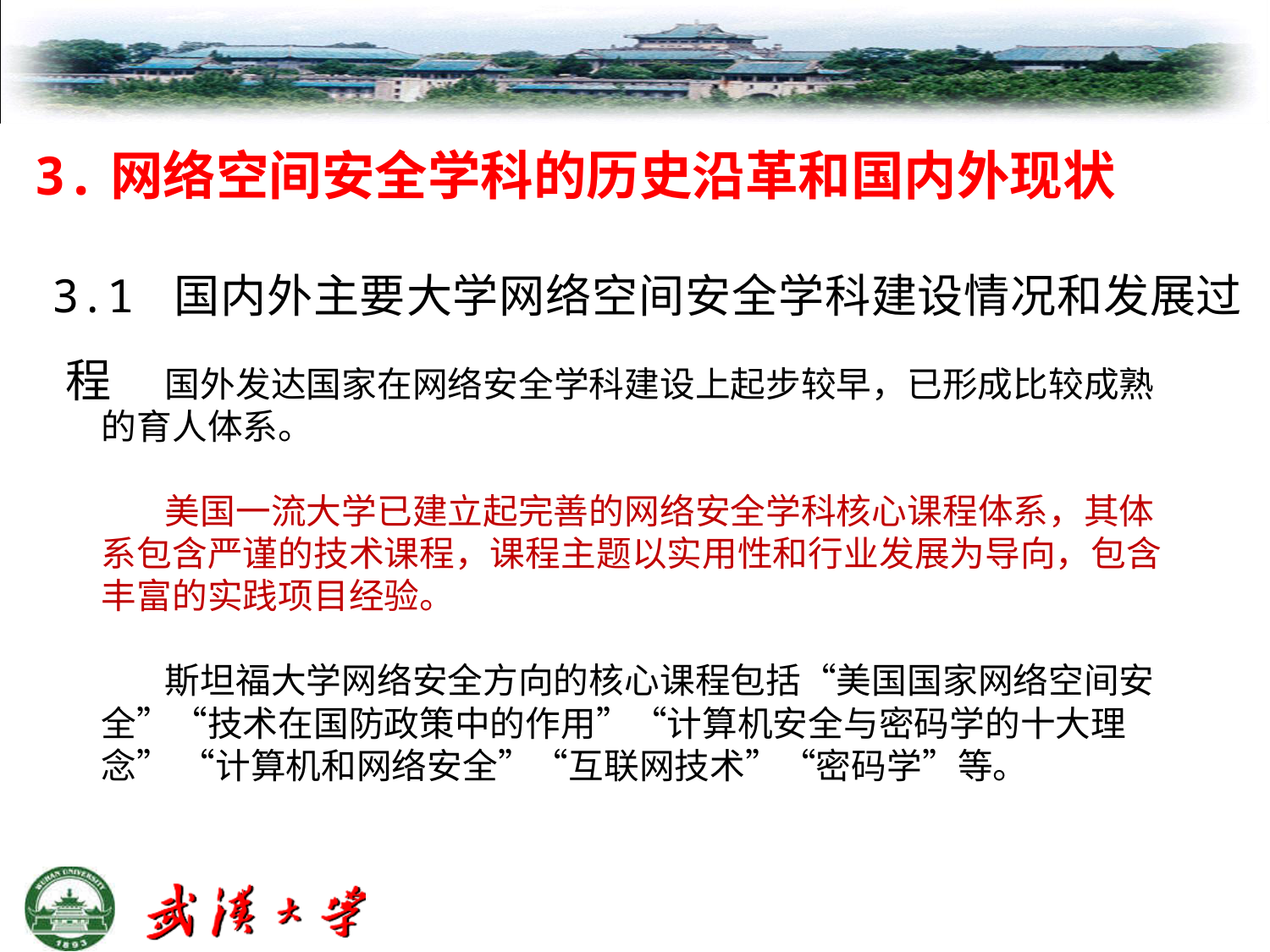

# 3.网络空间安全学科的历史沿革和国内外现状
 3.1 国内外主要大学网络空间安全学科建设情况和发展过程

国外发达国家在网络安全学科建设上起步较早，已形成比较成熟的育人体系。

美国一流大学已建立起完善的网络安全学科核心课程体系，其体系包含严谨的技术课程，课程主题以实用性和行业发展为导向，包含丰富的实践项目经验。

斯坦福大学网络安全方向的核心课程包括“美国国家网络空间安全”“技术在国防政策中的作用”“计算机安全与密码学的十大理念” “计算机和网络安全”“互联网技术”“密码学”等。